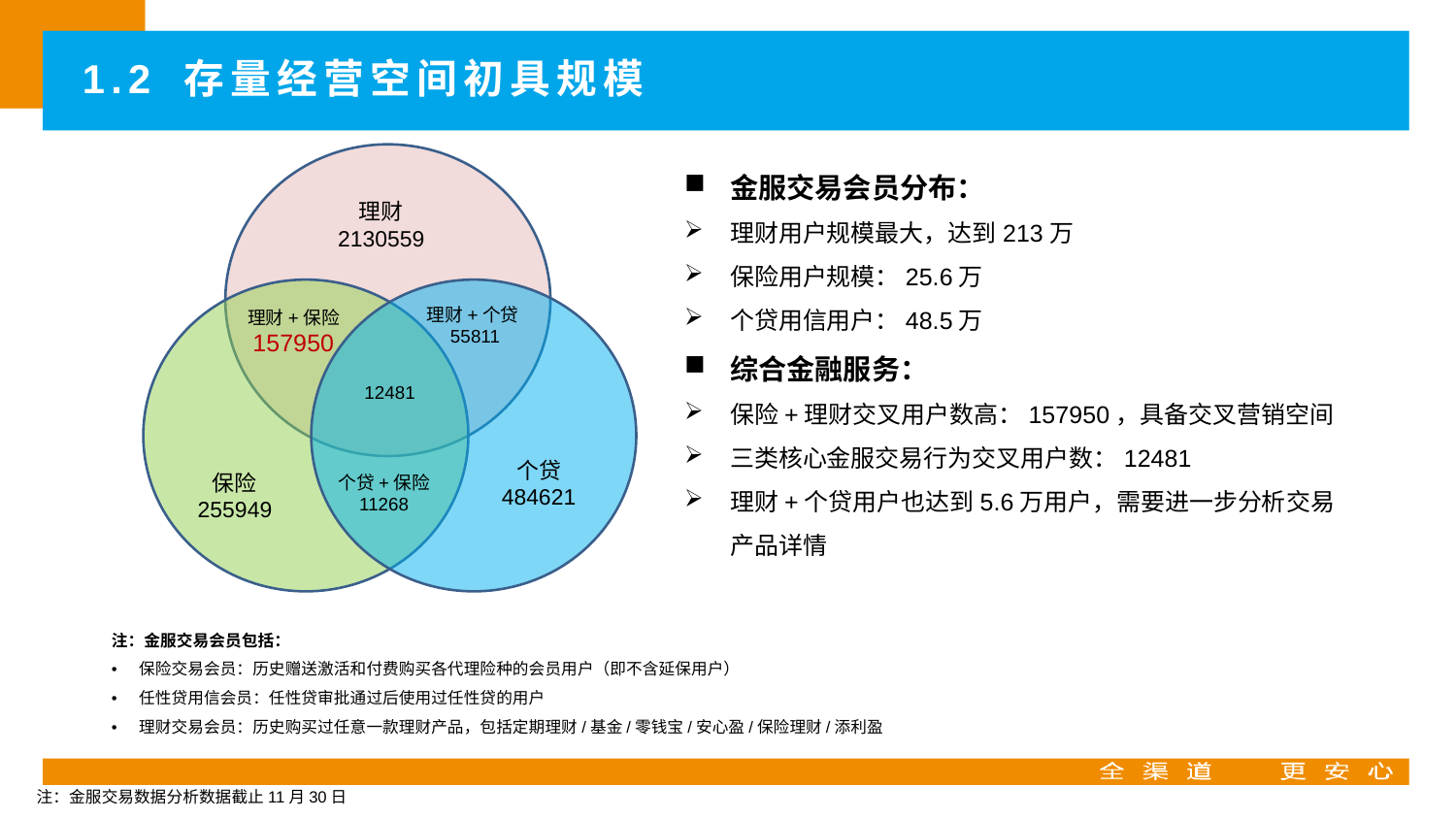

1.2 存量经营空间初具规模

理财
2130559
理财+个贷55811
理财+保险
157950
12481
个贷
484621
保险
255949
个贷+保险
11268
金服交易会员分布：
理财用户规模最大，达到213万
保险用户规模：25.6万
个贷用信用户：48.5万
综合金融服务：
保险+理财交叉用户数高：157950，具备交叉营销空间
三类核心金服交易行为交叉用户数：12481
理财+个贷用户也达到5.6万用户，需要进一步分析交易产品详情
注：金服交易会员包括：
保险交易会员：历史赠送激活和付费购买各代理险种的会员用户（即不含延保用户）
任性贷用信会员：任性贷审批通过后使用过任性贷的用户
理财交易会员：历史购买过任意一款理财产品，包括定期理财/基金/零钱宝/安心盈/保险理财/添利盈
注：金服交易数据分析数据截止11月30日